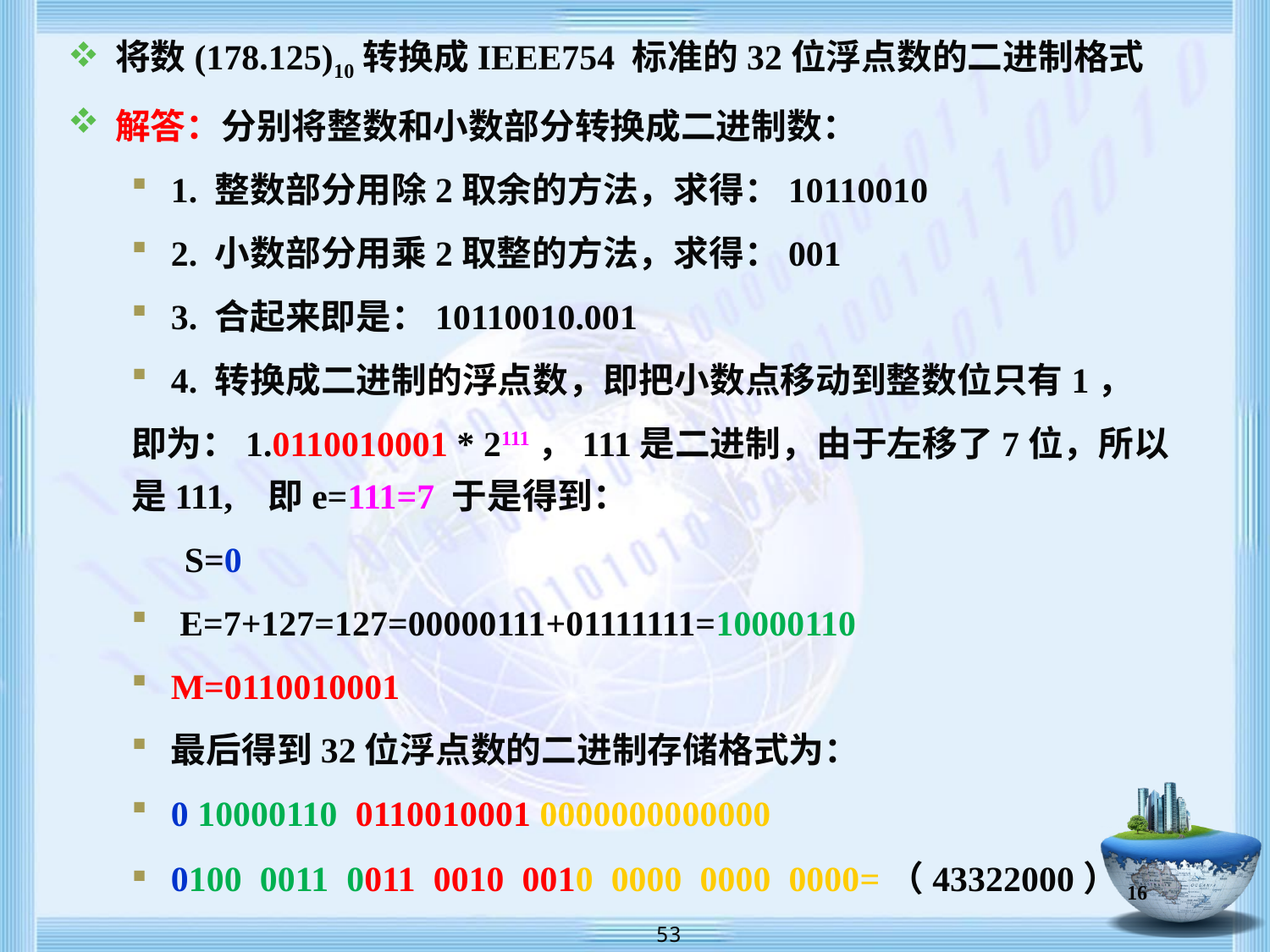

将数(178.125)10转换成IEEE754 标准的32位浮点数的二进制格式
解答：分别将整数和小数部分转换成二进制数：
1. 整数部分用除2取余的方法，求得：10110010
2. 小数部分用乘2取整的方法，求得：001
3. 合起来即是：10110010.001
4. 转换成二进制的浮点数，即把小数点移动到整数位只有1，
即为：1.0110010001 * 2111，111是二进制，由于左移了7位，所以是111,   即e=111=7 于是得到：
      S=0
 E=7+127=127=00000111+01111111=10000110
M=0110010001
最后得到32位浮点数的二进制存储格式为：
0 10000110  0110010001 0000000000000
0100  0011  0011  0010  0010  0000  0000  0000=（43322000）16

#
    53